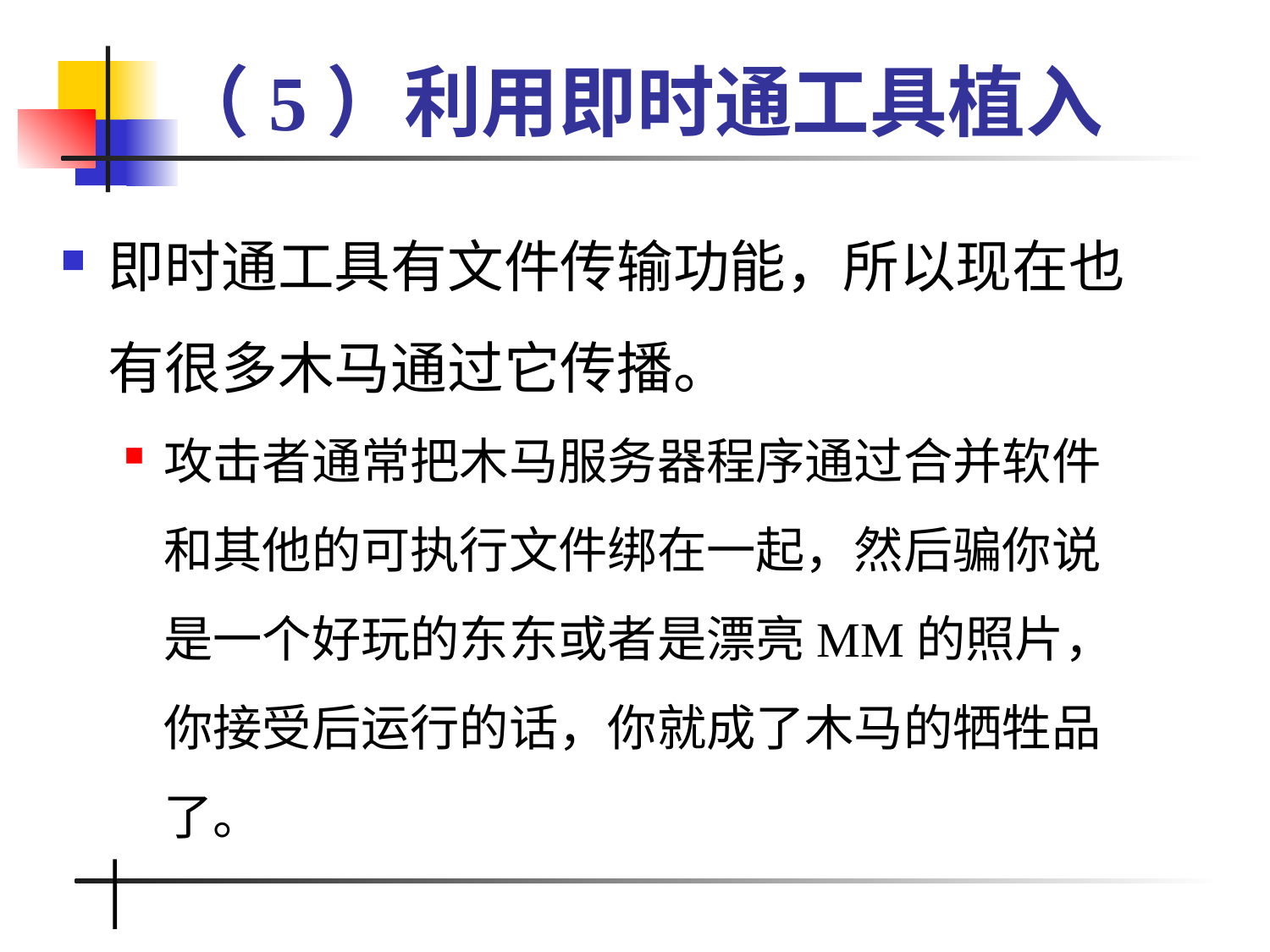

# （5）利用即时通工具植入
即时通工具有文件传输功能，所以现在也有很多木马通过它传播。
攻击者通常把木马服务器程序通过合并软件和其他的可执行文件绑在一起，然后骗你说是一个好玩的东东或者是漂亮MM的照片，你接受后运行的话，你就成了木马的牺牲品了。